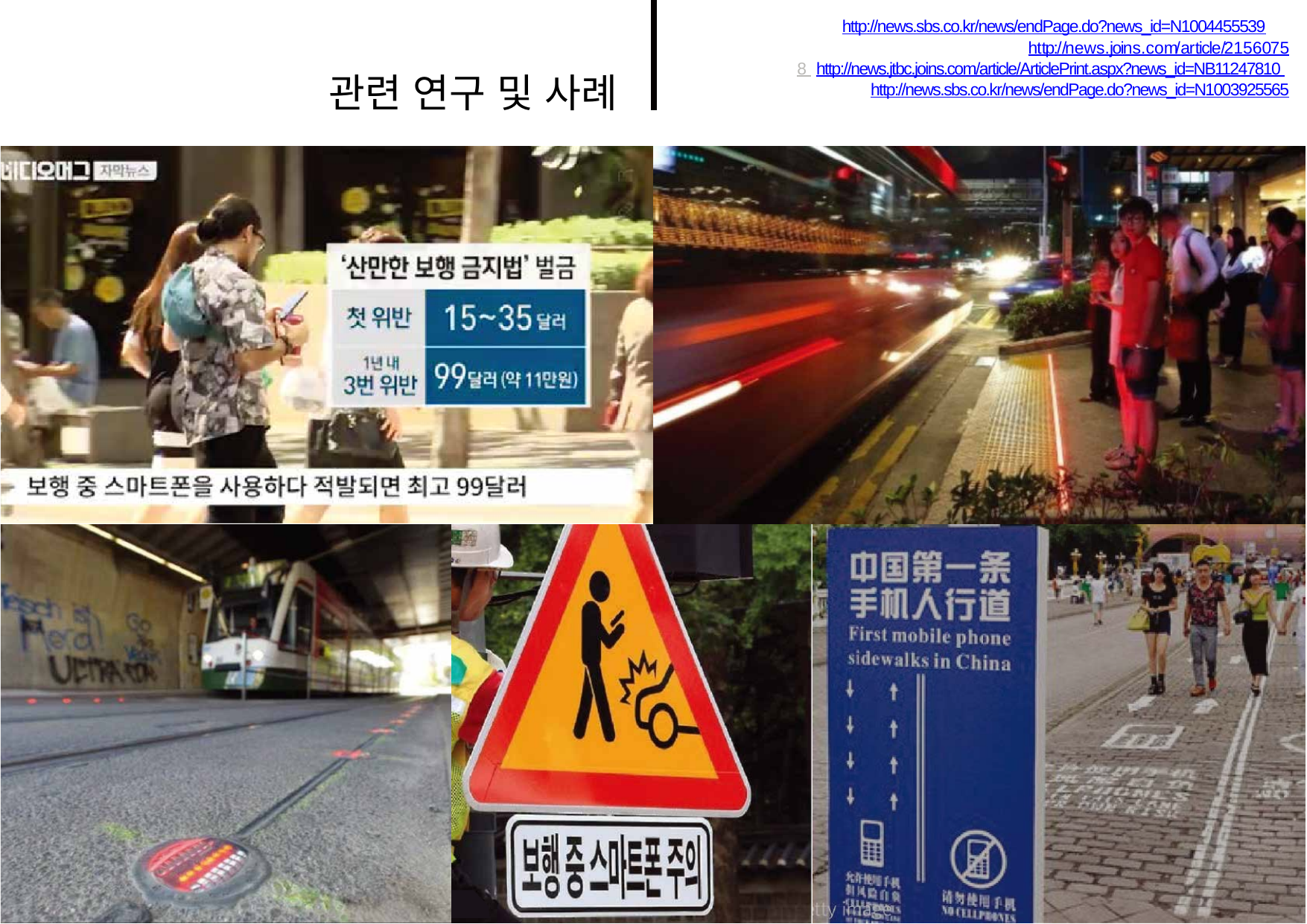

http://news.sbs.co.kr/news/endPage.do?news_id=N1004455539
http://news.joins.com/article/21560758  http://news.jtbc.joins.com/article/ArticlePrint.aspx?news_id=NB11247810  http://news.sbs.co.kr/news/endPage.do?news_id=N1003925565
관련 연구 및 사례